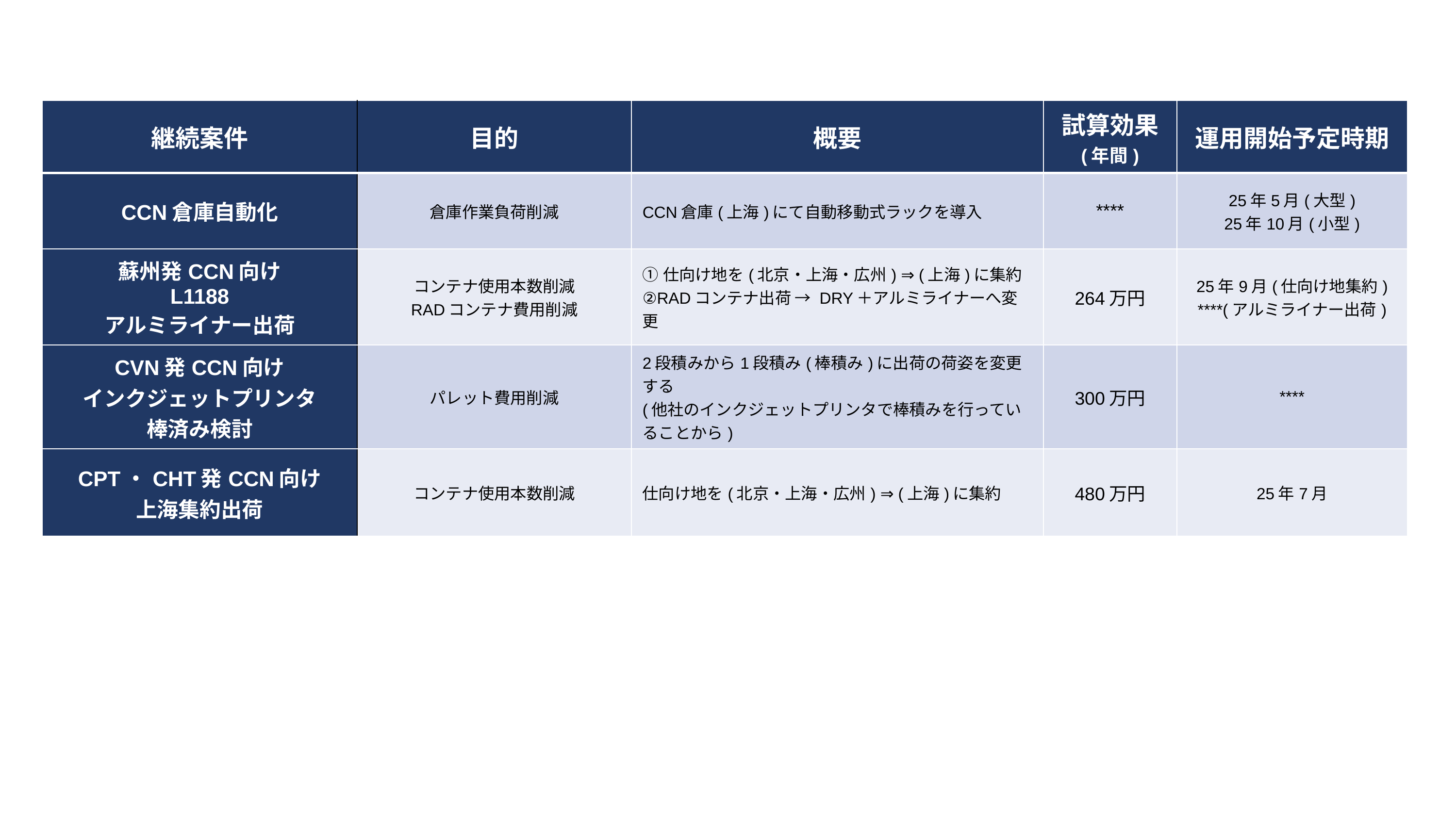

| 継続案件 | 目的 | 概要 | 試算効果 (年間) | 運用開始予定時期 |
| --- | --- | --- | --- | --- |
| CCN倉庫自動化 | 倉庫作業負荷削減 | CCN倉庫(上海)にて自動移動式ラックを導入 | \*\*\*\* | 25年5月(大型) 25年10月(小型) |
| 蘇州発CCN向け L1188 アルミライナー出荷 | コンテナ使用本数削減 RADコンテナ費用削減 | ➀仕向け地を(北京・上海・広州) ⇒ (上海)に集約 ②RADコンテナ出荷 → DRY＋アルミライナーへ変更 | 264万円 | 25年9月(仕向け地集約) \*\*\*\*(アルミライナー出荷) |
| CVN発CCN向け インクジェットプリンタ 棒済み検討 | パレット費用削減 | 2段積みから1段積み(棒積み)に出荷の荷姿を変更する (他社のインクジェットプリンタで棒積みを行っていることから) | 300万円 | \*\*\*\* |
| CPT・CHT発CCN向け 上海集約出荷 | コンテナ使用本数削減 | 仕向け地を(北京・上海・広州) ⇒ (上海)に集約 | 480万円 | 25年7月 |